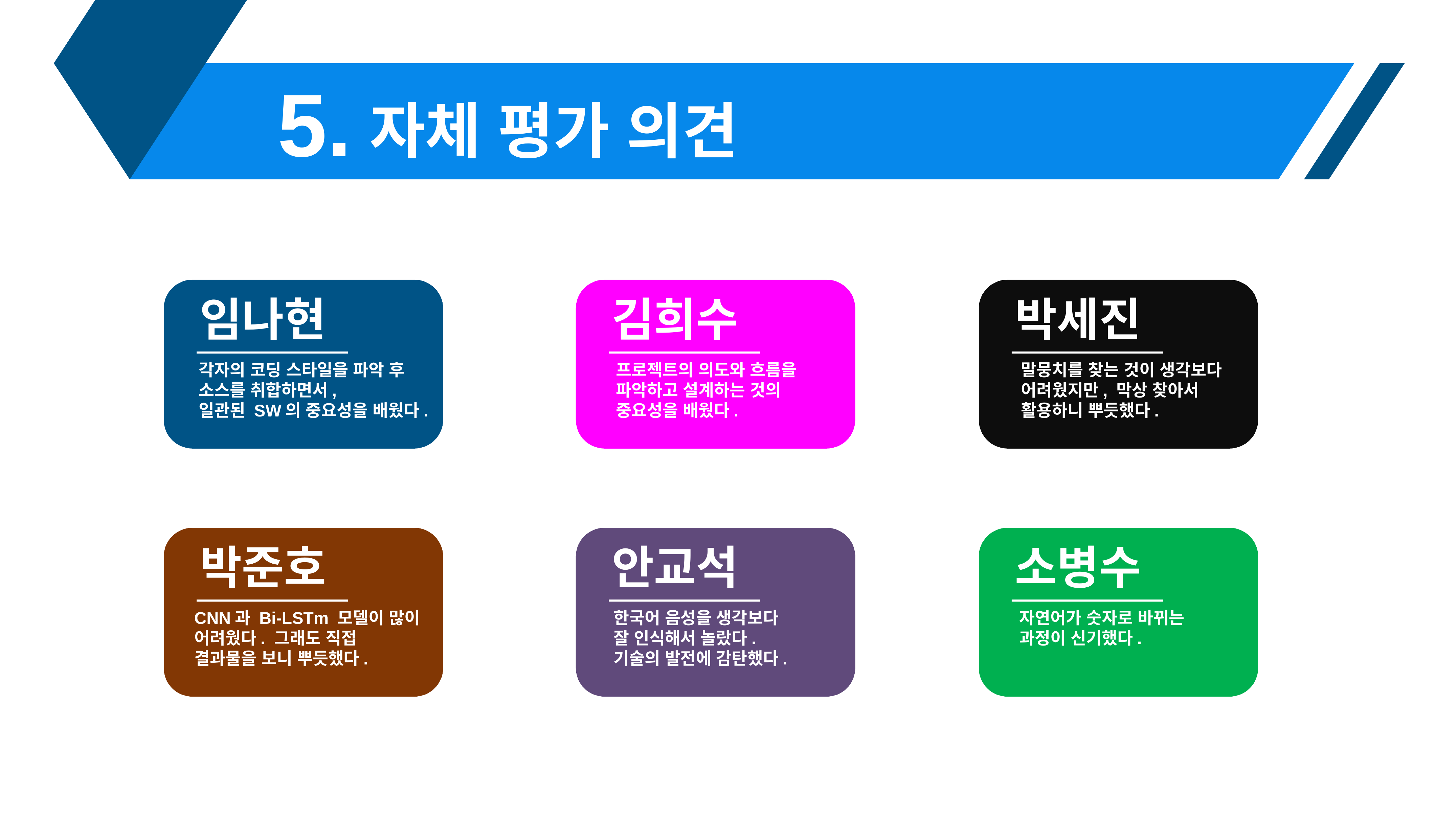

5.
자체 평가 의견

임나현
김희수
박세진

각자의 코딩 스타일을 파악 후
소스를 취합하면서,
일관된 SW의 중요성을 배웠다.
프로젝트의 의도와 흐름을
파악하고 설계하는 것의
중요성을 배웠다.
말뭉치를 찾는 것이 생각보다
어려웠지만, 막상 찾아서
활용하니 뿌듯했다.

박준호
안교석
소병수

CNN과 Bi-LSTm 모델이 많이
어려웠다. 그래도 직접
결과물을 보니 뿌듯했다.
한국어 음성을 생각보다
잘 인식해서 놀랐다.
기술의 발전에 감탄했다.
자연어가 숫자로 바뀌는
과정이 신기했다.